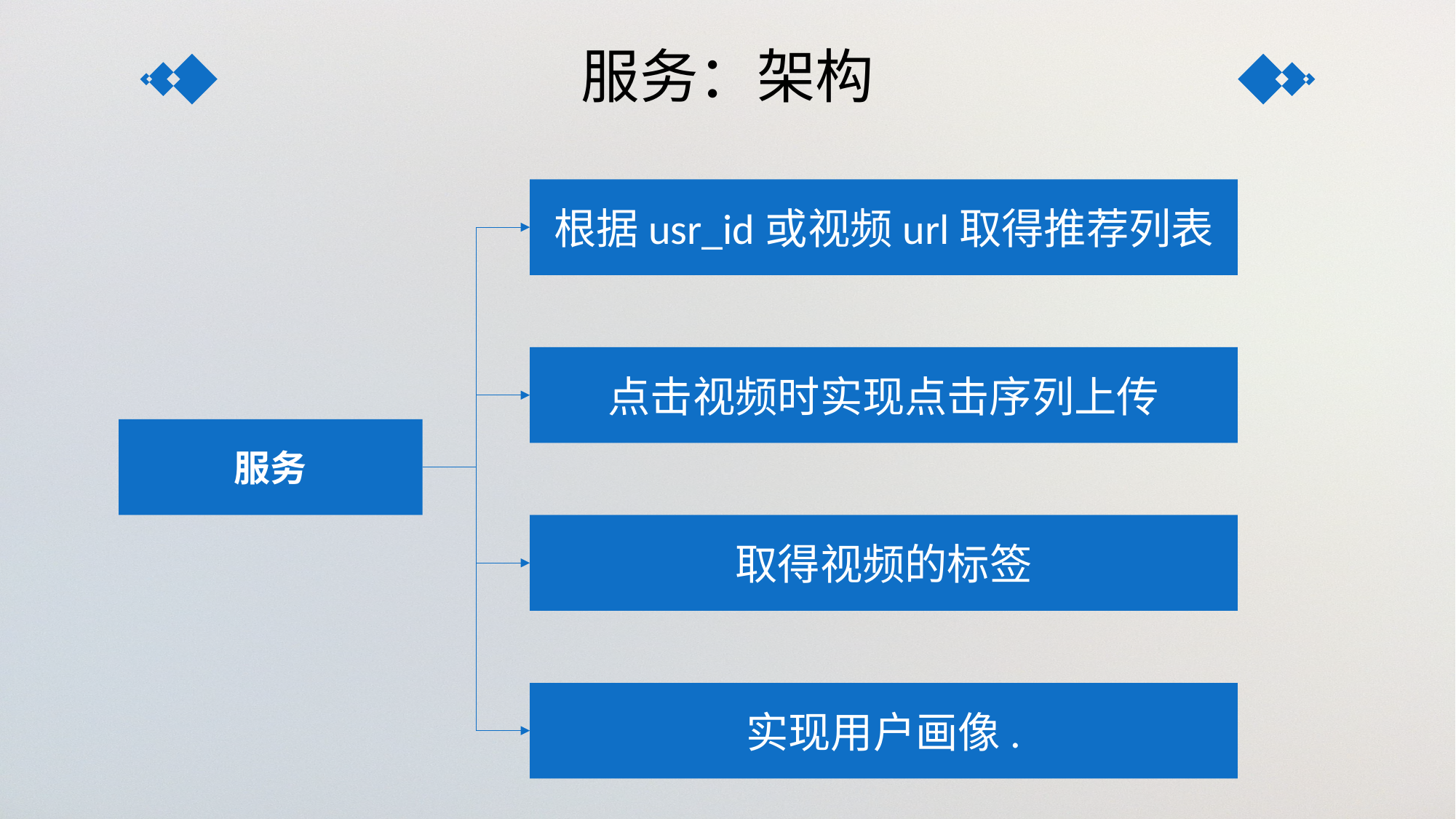

# 服务：架构
根据usr_id或视频url取得推荐列表

点击视频时实现点击序列上传

服务

取得视频的标签

实现用户画像.